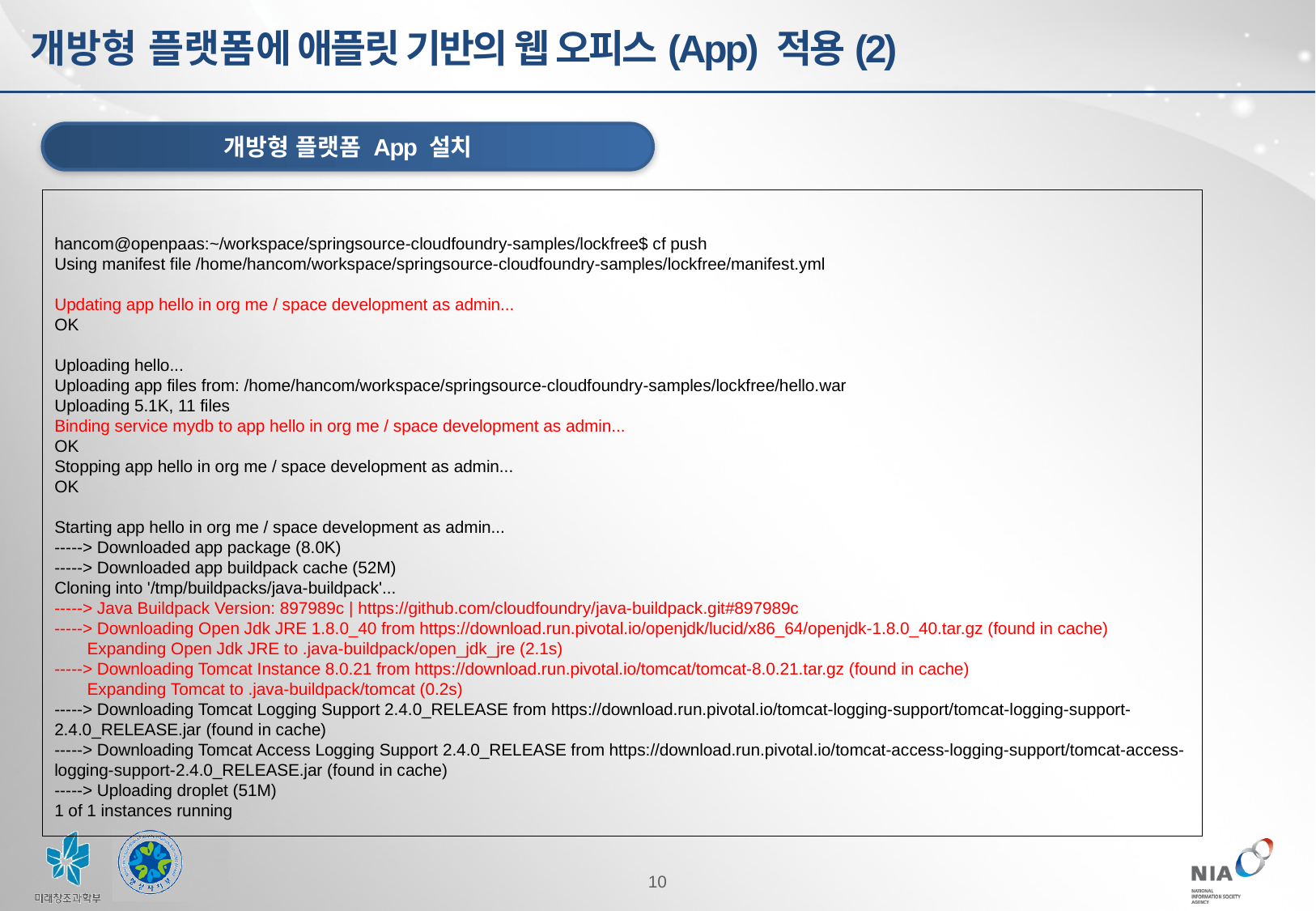

개방형 플랫폼에 애플릿 기반의 웹 오피스(App) 적용(2)
개방형 플랫폼 App 설치

hancom@openpaas:~/workspace/springsource-cloudfoundry-samples/lockfree$ cf push
Using manifest file /home/hancom/workspace/springsource-cloudfoundry-samples/lockfree/manifest.yml

Updating app hello in org me / space development as admin...
OK

Uploading hello...
Uploading app files from: /home/hancom/workspace/springsource-cloudfoundry-samples/lockfree/hello.war
Uploading 5.1K, 11 files
Binding service mydb to app hello in org me / space development as admin...
OK
Stopping app hello in org me / space development as admin...
OK

Starting app hello in org me / space development as admin...
-----> Downloaded app package (8.0K)
-----> Downloaded app buildpack cache (52M)
Cloning into '/tmp/buildpacks/java-buildpack'...
-----> Java Buildpack Version: 897989c | https://github.com/cloudfoundry/java-buildpack.git#897989c
-----> Downloading Open Jdk JRE 1.8.0_40 from https://download.run.pivotal.io/openjdk/lucid/x86_64/openjdk-1.8.0_40.tar.gz (found in cache)
       Expanding Open Jdk JRE to .java-buildpack/open_jdk_jre (2.1s)
-----> Downloading Tomcat Instance 8.0.21 from https://download.run.pivotal.io/tomcat/tomcat-8.0.21.tar.gz (found in cache)
       Expanding Tomcat to .java-buildpack/tomcat (0.2s)
-----> Downloading Tomcat Logging Support 2.4.0_RELEASE from https://download.run.pivotal.io/tomcat-logging-support/tomcat-logging-support-2.4.0_RELEASE.jar (found in cache)
-----> Downloading Tomcat Access Logging Support 2.4.0_RELEASE from https://download.run.pivotal.io/tomcat-access-logging-support/tomcat-access-logging-support-2.4.0_RELEASE.jar (found in cache)
-----> Uploading droplet (51M)
1 of 1 instances running